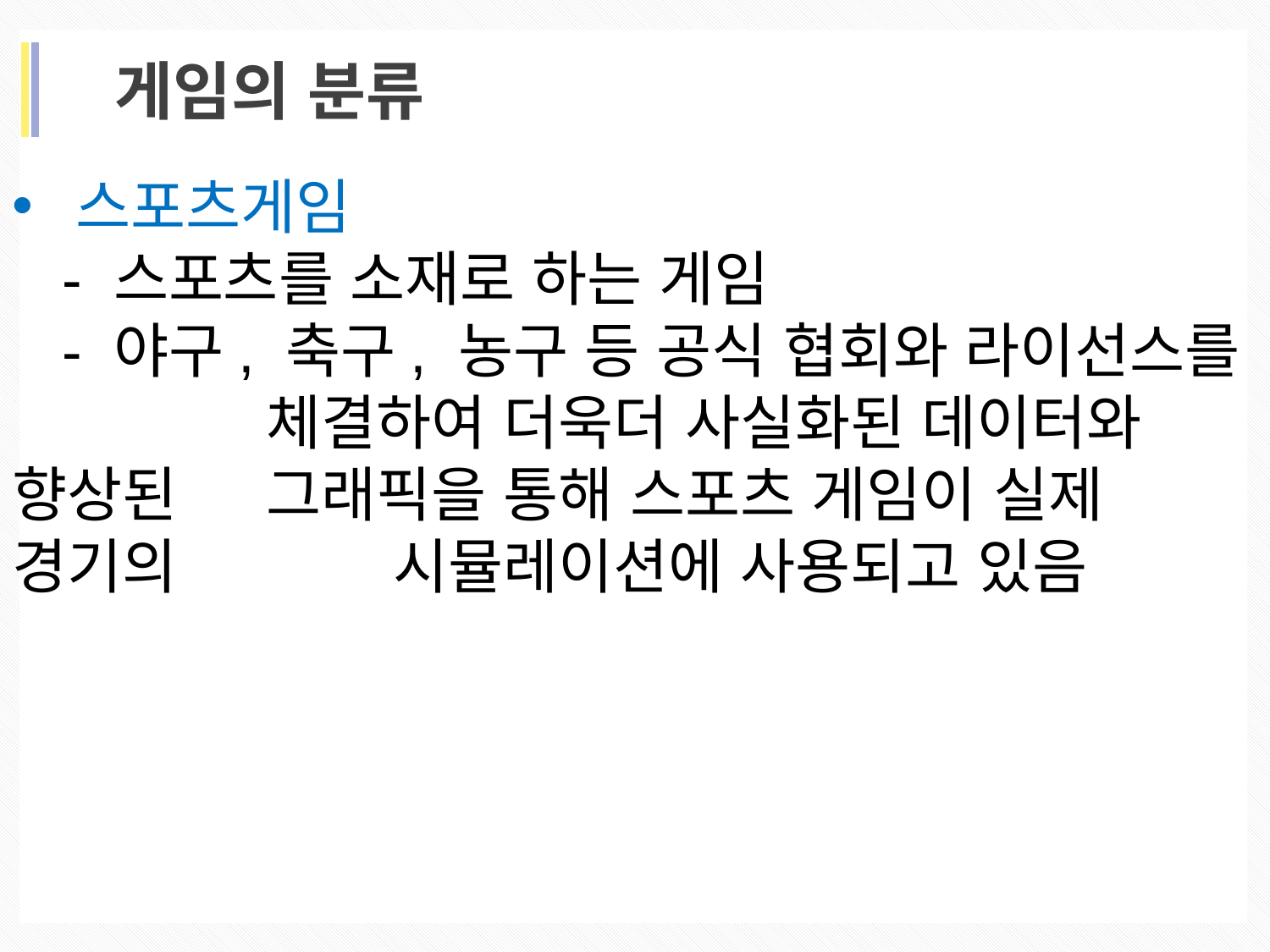

게임의 분류
스포츠게임
   - 스포츠를 소재로 하는 게임
   - 야구, 축구, 농구 등 공식 협회와 라이선스를 		체결하여 더욱더 사실화된 데이터와 향상된 	그래픽을 통해 스포츠 게임이 실제 경기의 		시뮬레이션에 사용되고 있음